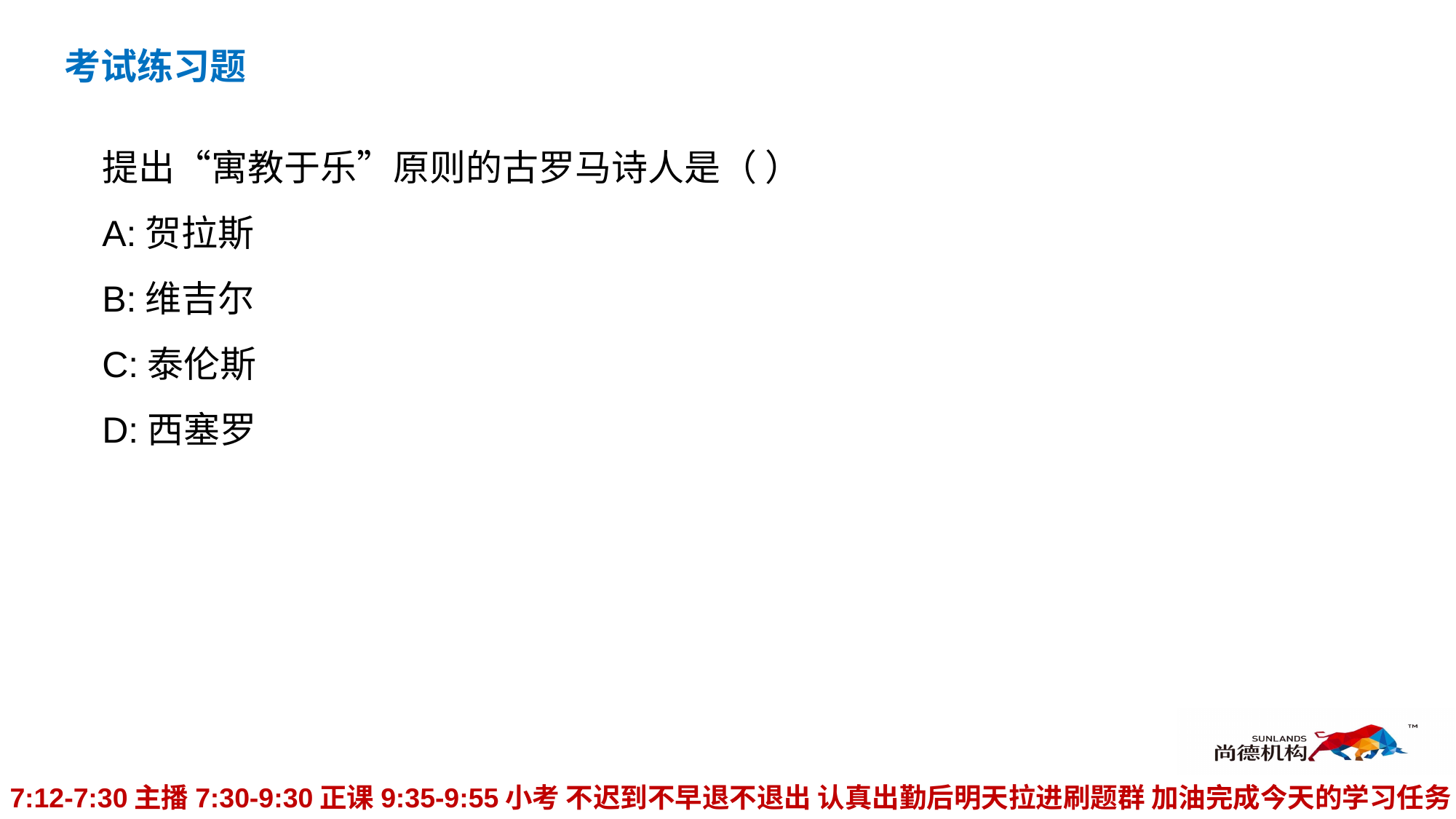

考试练习题
提出“寓教于乐”原则的古罗马诗人是（ ）
A:贺拉斯
B:维吉尔
C:泰伦斯
D:西塞罗